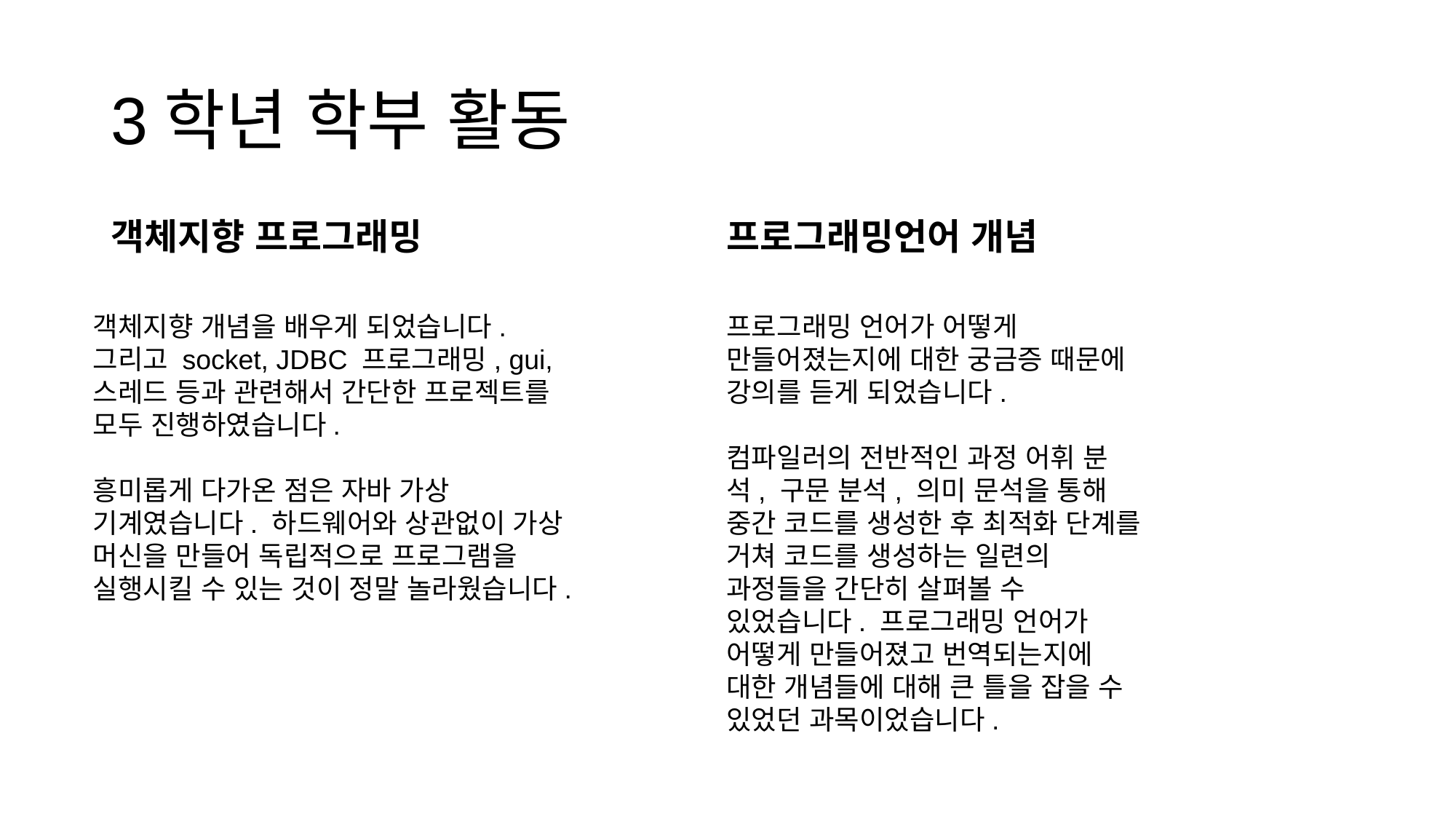

# 3학년 학부 활동
객체지향 프로그래밍
프로그래밍언어 개념
객체지향 개념을 배우게 되었습니다. 그리고 socket, JDBC 프로그래밍, gui, 스레드 등과 관련해서 간단한 프로젝트를 모두 진행하였습니다.

흥미롭게 다가온 점은 자바 가상 기계였습니다. 하드웨어와 상관없이 가상 머신을 만들어 독립적으로 프로그램을 실행시킬 수 있는 것이 정말 놀라웠습니다.
프로그래밍 언어가 어떻게 만들어졌는지에 대한 궁금증 때문에 강의를 듣게 되었습니다.

컴파일러의 전반적인 과정 어휘 분석, 구문 분석, 의미 문석을 통해 중간 코드를 생성한 후 최적화 단계를 거쳐 코드를 생성하는 일련의 과정들을 간단히 살펴볼 수 있었습니다. 프로그래밍 언어가 어떻게 만들어졌고 번역되는지에 대한 개념들에 대해 큰 틀을 잡을 수 있었던 과목이었습니다.